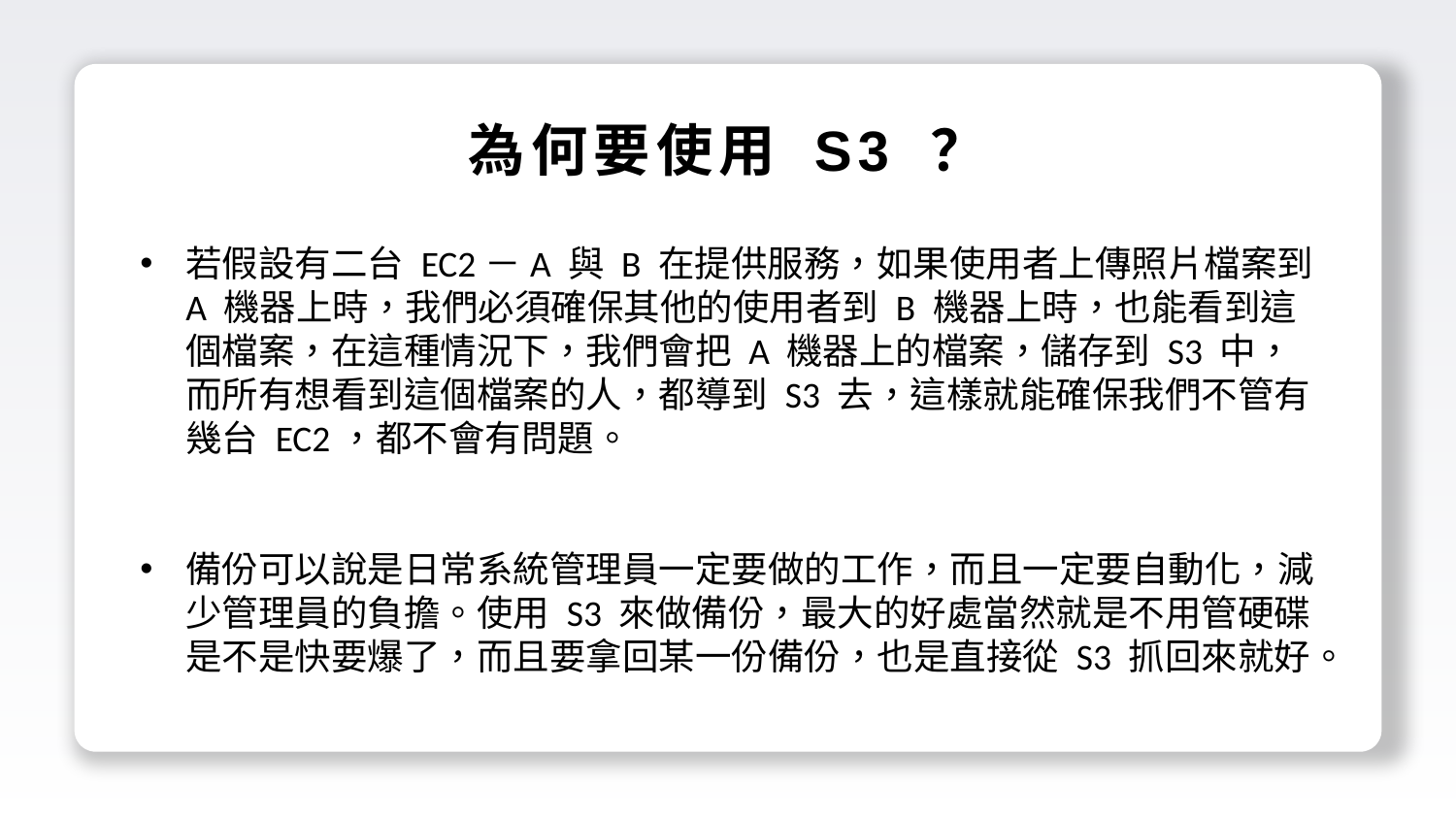

為何要使用 S3 ？
若假設有二台 EC2－A 與 B 在提供服務，如果使用者上傳照片檔案到 A 機器上時，我們必須確保其他的使用者到 B 機器上時，也能看到這個檔案，在這種情況下，我們會把 A 機器上的檔案，儲存到 S3 中，而所有想看到這個檔案的人，都導到 S3 去，這樣就能確保我們不管有幾台 EC2，都不會有問題。

備份可以說是日常系統管理員一定要做的工作，而且一定要自動化，減少管理員的負擔。使用 S3 來做備份，最大的好處當然就是不用管硬碟是不是快要爆了，而且要拿回某一份備份，也是直接從 S3 抓回來就好。